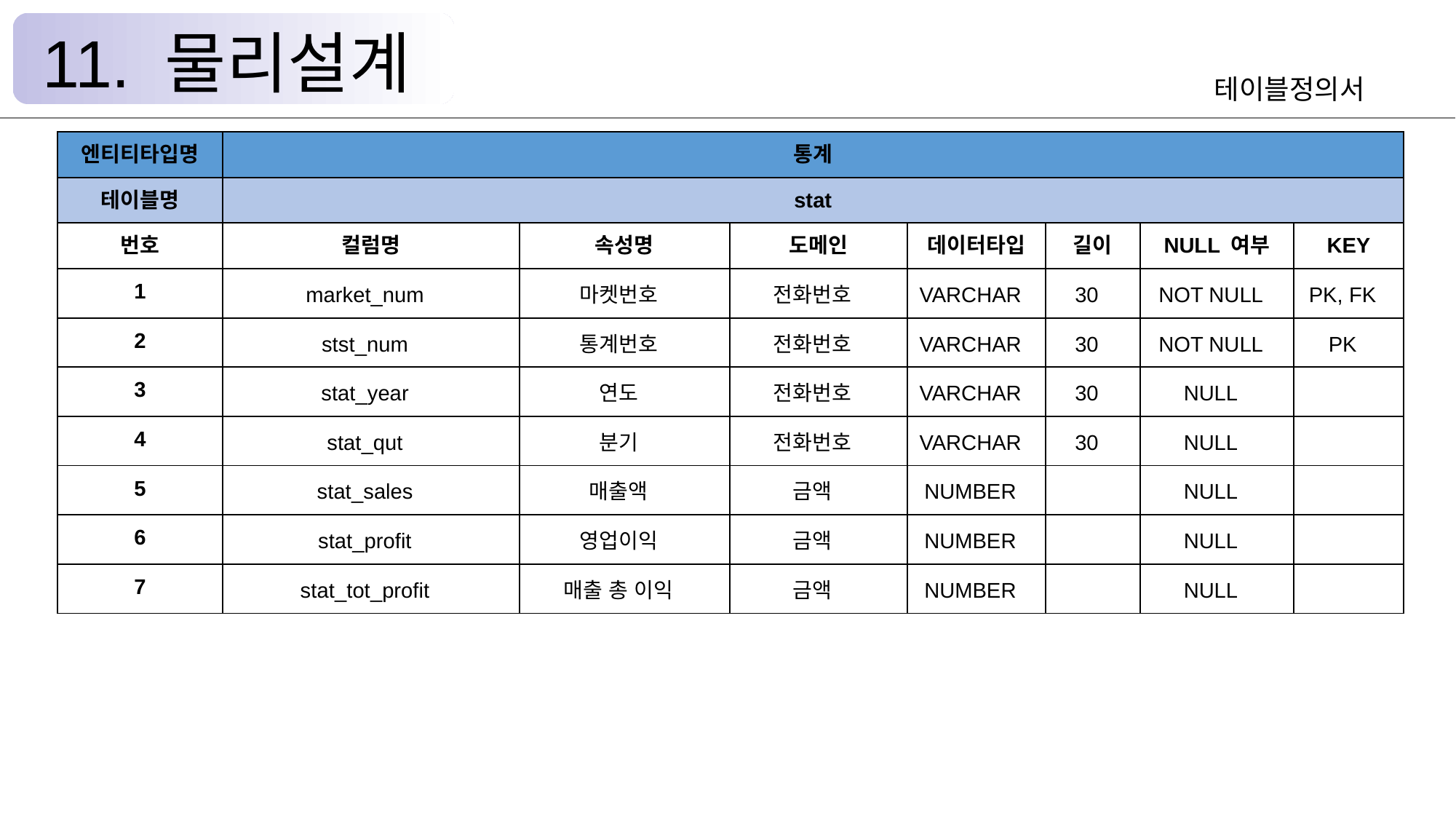

11. 물리설계

테이블정의서
| 엔티티타입명 | 통계 |  |  |  |  |  |  |
| --- | --- | --- | --- | --- | --- | --- | --- |
| 테이블명 | stat |  |  |  |  |  |  |
| 번호 | 컬럼명 | 속성명 | 도메인 | 데이터타입 | 길이 | NULL 여부 | KEY |
| 1 | market\_num | 마켓번호 | 전화번호 | VARCHAR | 30 | NOT NULL | PK, FK |
| 2 | stst\_num | 통계번호 | 전화번호 | VARCHAR | 30 | NOT NULL | PK |
| 3 | stat\_year | 연도 | 전화번호 | VARCHAR | 30 | NULL |  |
| 4 | stat\_qut | 분기 | 전화번호 | VARCHAR | 30 | NULL |  |
| 5 | stat\_sales | 매출액 | 금액 | NUMBER |  | NULL |  |
| 6 | stat\_profit | 영업이익 | 금액 | NUMBER |  | NULL |  |
| 7 | stat\_tot\_profit | 매출 총 이익 | 금액 | NUMBER |  | NULL |  |